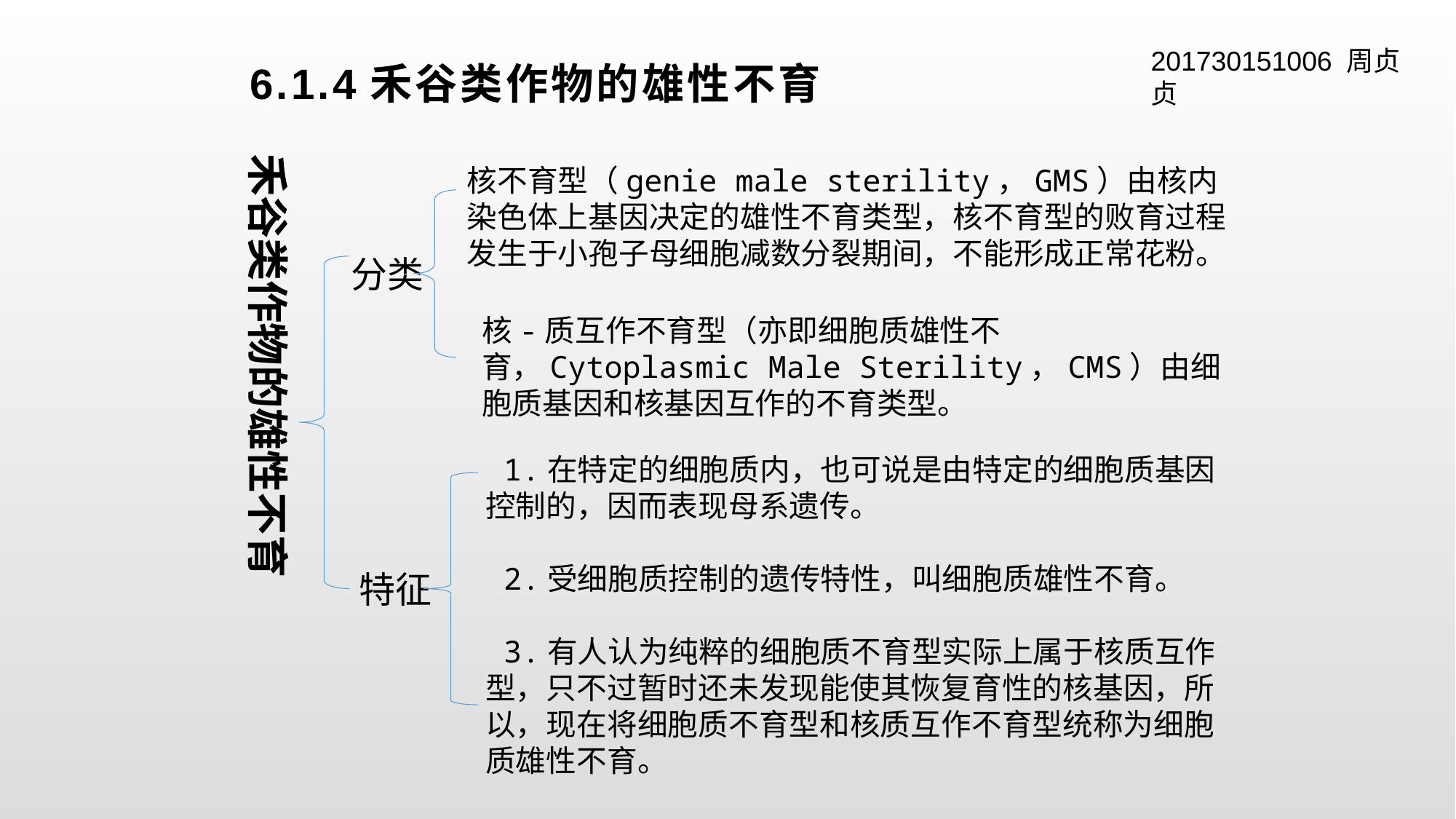

# 6.1.4禾谷类作物的雄性不育
201730151006 周贞贞
禾谷类作物的雄性不育
核不育型（genie male sterility，GMS）由核内染色体上基因决定的雄性不育类型，核不育型的败育过程发生于小孢子母细胞减数分裂期间，不能形成正常花粉。

分类

核-质互作不育型（亦即细胞质雄性不育，Cytoplasmic Male Sterility，CMS）由细胞质基因和核基因互作的不育类型。
 1.在特定的细胞质内，也可说是由特定的细胞质基因控制的，因而表现母系遗传。

 2.受细胞质控制的遗传特性，叫细胞质雄性不育。

 3.有人认为纯粹的细胞质不育型实际上属于核质互作型，只不过暂时还未发现能使其恢复育性的核基因，所以，现在将细胞质不育型和核质互作不育型统称为细胞质雄性不育。

特征